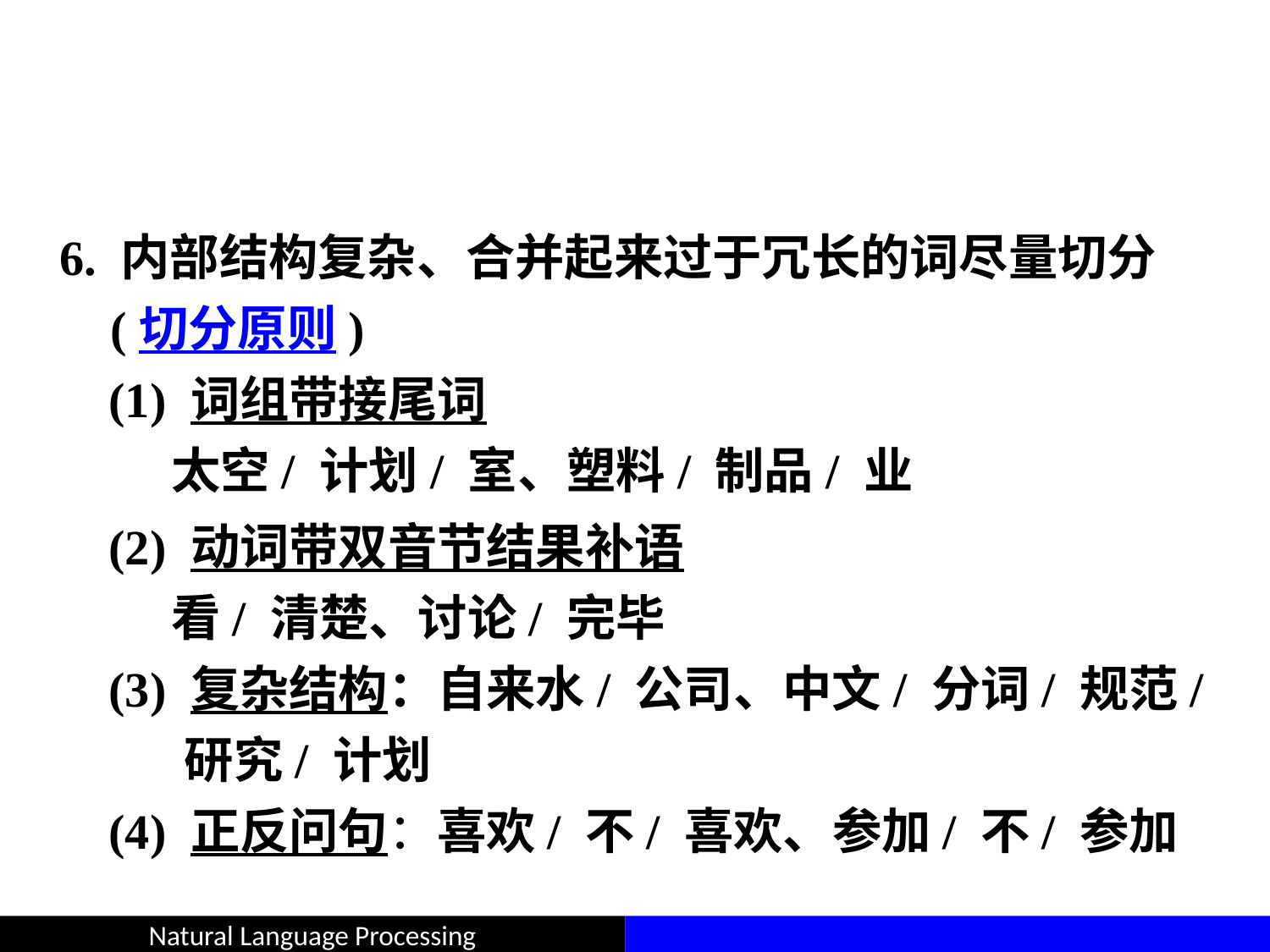

#
 6. 内部结构复杂、合并起来过于冗长的词尽量切分   (切分原则)
     (1) 词组带接尾词
          太空/ 计划/ 室、塑料/ 制品/ 业
     (2) 动词带双音节结果补语
          看/ 清楚、讨论/ 完毕
     (3) 复杂结构：自来水/ 公司、中文/ 分词/ 规范/ 研究/ 计划
     (4) 正反问句：喜欢/ 不/ 喜欢、参加/ 不/ 参加